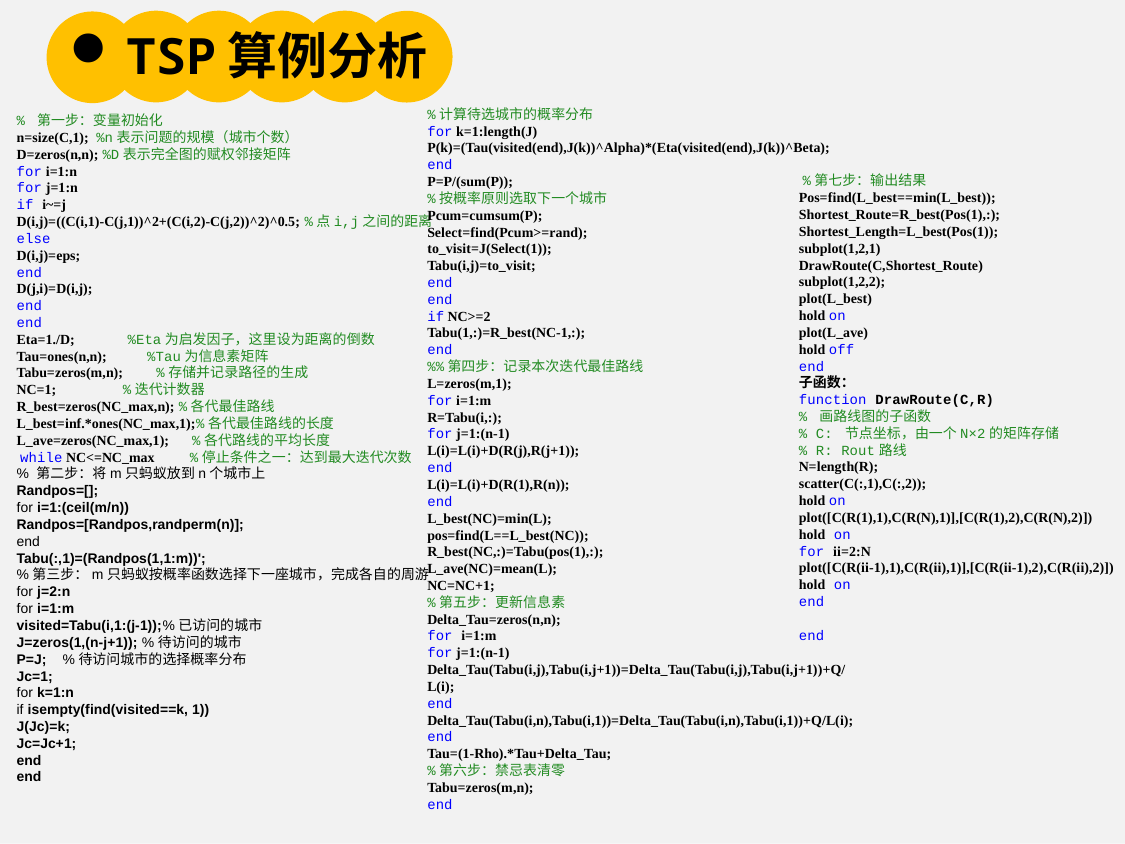

TSP算例分析
%计算待选城市的概率分布
for k=1:length(J)
P(k)=(Tau(visited(end),J(k))^Alpha)*(Eta(visited(end),J(k))^Beta);
end
P=P/(sum(P));
%按概率原则选取下一个城市
Pcum=cumsum(P);
Select=find(Pcum>=rand);
to_visit=J(Select(1));
Tabu(i,j)=to_visit;
end
end
if NC>=2
Tabu(1,:)=R_best(NC-1,:);
end
%%第四步：记录本次迭代最佳路线
L=zeros(m,1);
for i=1:m
R=Tabu(i,:);
for j=1:(n-1)
L(i)=L(i)+D(R(j),R(j+1));
end
L(i)=L(i)+D(R(1),R(n));
end
L_best(NC)=min(L);
pos=find(L==L_best(NC));
R_best(NC,:)=Tabu(pos(1),:);
L_ave(NC)=mean(L);
NC=NC+1;
%第五步：更新信息素
Delta_Tau=zeros(n,n);
for i=1:m
for j=1:(n-1)
Delta_Tau(Tabu(i,j),Tabu(i,j+1))=Delta_Tau(Tabu(i,j),Tabu(i,j+1))+Q/L(i);
end
Delta_Tau(Tabu(i,n),Tabu(i,1))=Delta_Tau(Tabu(i,n),Tabu(i,1))+Q/L(i);
end
Tau=(1-Rho).*Tau+Delta_Tau;
%第六步：禁忌表清零
Tabu=zeros(m,n);
end

% 第一步：变量初始化
n=size(C,1);  %n表示问题的规模（城市个数）
D=zeros(n,n); %D表示完全图的赋权邻接矩阵
for i=1:n
for j=1:n
if i~=j
D(i,j)=((C(i,1)-C(j,1))^2+(C(i,2)-C(j,2))^2)^0.5; %点i,j之间的距离
else
D(i,j)=eps;
end
D(j,i)=D(i,j);
end
end
Eta=1./D;               %Eta为启发因子，这里设为距离的倒数
Tau=ones(n,n);          %Tau为信息素矩阵
Tabu=zeros(m,n);        %存储并记录路径的生成
NC=1;                   %迭代计数器
R_best=zeros(NC_max,n); %各代最佳路线
L_best=inf.*ones(NC_max,1);%各代最佳路线的长度
L_ave=zeros(NC_max,1);     %各代路线的平均长度
 while NC<=NC_max          %停止条件之一：达到最大迭代次数
% 第二步：将m只蚂蚁放到n个城市上
Randpos=[];
for i=1:(ceil(m/n))
Randpos=[Randpos,randperm(n)];
end
Tabu(:,1)=(Randpos(1,1:m))';
%第三步：m只蚂蚁按概率函数选择下一座城市，完成各自的周游
for j=2:n
for i=1:m
visited=Tabu(i,1:(j-1));%已访问的城市
J=zeros(1,(n-j+1)); %待访问的城市
P=J;    %待访问城市的选择概率分布
Jc=1;
for k=1:n
if isempty(find(visited==k, 1))
J(Jc)=k;
Jc=Jc+1;
end
end

 %第七步：输出结果
Pos=find(L_best==min(L_best));
Shortest_Route=R_best(Pos(1),:);
Shortest_Length=L_best(Pos(1));
subplot(1,2,1)
DrawRoute(C,Shortest_Route)
subplot(1,2,2);
plot(L_best)
hold on
plot(L_ave)
hold off
end
子函数：
function DrawRoute(C,R)
% 画路线图的子函数
% C: 节点坐标，由一个N×2的矩阵存储
% R: Rout路线
N=length(R);
scatter(C(:,1),C(:,2));
hold on
plot([C(R(1),1),C(R(N),1)],[C(R(1),2),C(R(N),2)])
hold on
for ii=2:N
plot([C(R(ii-1),1),C(R(ii),1)],[C(R(ii-1),2),C(R(ii),2)])
hold on
end

end